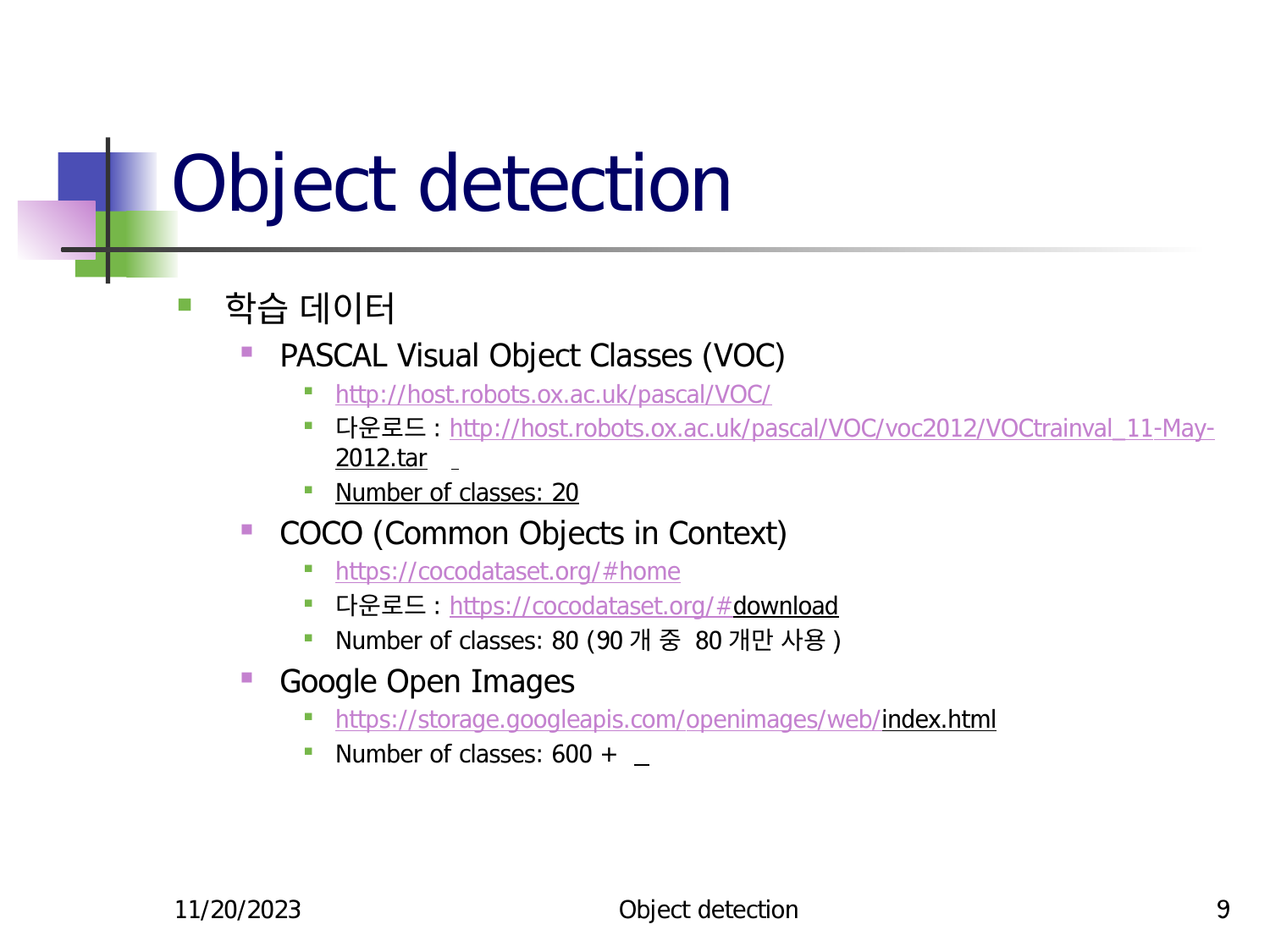

# Object detection
학습 데이터
PASCAL Visual Object Classes (VOC)
http://host.robots.ox.ac.uk/pascal/VOC/
다운로드: http://host.robots.ox.ac.uk/pascal/VOC/voc2012/VOCtrainval_11-May-2012.tar
Number of classes: 20
COCO (Common Objects in Context)
https://cocodataset.org/#home
다운로드: https://cocodataset.org/#download
Number of classes: 80 (90개 중 80개만 사용)
Google Open Images
https://storage.googleapis.com/openimages/web/index.html
Number of classes: 600 +
11/20/2023
Object detection
9